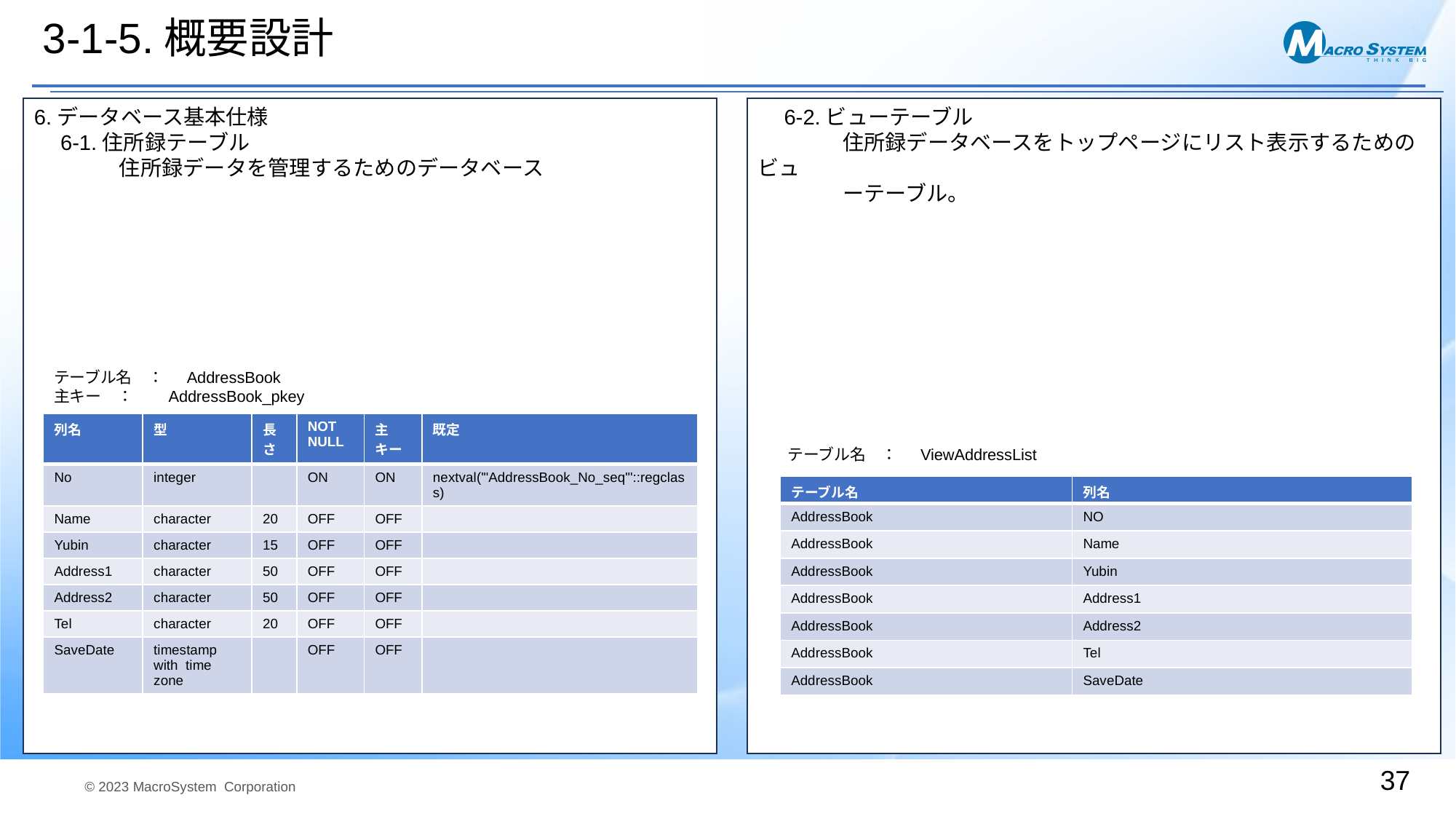

# 3-1-5.概要設計
6.データベース基本仕様
　6-1.住所録テーブル
　　　　住所録データを管理するためのデータベース
　6-2.ビューテーブル
　　　　住所録データベースをトップページにリスト表示するためのビュ
　　　　ーテーブル。

テーブル名　：　 AddressBook
主キー　：　　AddressBook_pkey
| 列名 | 型 | 長さ | NOT NULL | 主キー | 既定 |
| --- | --- | --- | --- | --- | --- |
| No | integer |  | ON | ON | nextval('"AddressBook\_No\_seq"'::regclass) |
| Name | character | 20 | OFF | OFF |  |
| Yubin | character | 15 | OFF | OFF |  |
| Address1 | character | 50 | OFF | OFF |  |
| Address2 | character | 50 | OFF | OFF |  |
| Tel | character | 20 | OFF | OFF |  |
| SaveDate | timestamp with time zone |  | OFF | OFF |  |
テーブル名　：　 ViewAddressList
| テーブル名 | 列名 |
| --- | --- |
| AddressBook | NO |
| AddressBook | Name |
| AddressBook | Yubin |
| AddressBook | Address1 |
| AddressBook | Address2 |
| AddressBook | Tel |
| AddressBook | SaveDate |